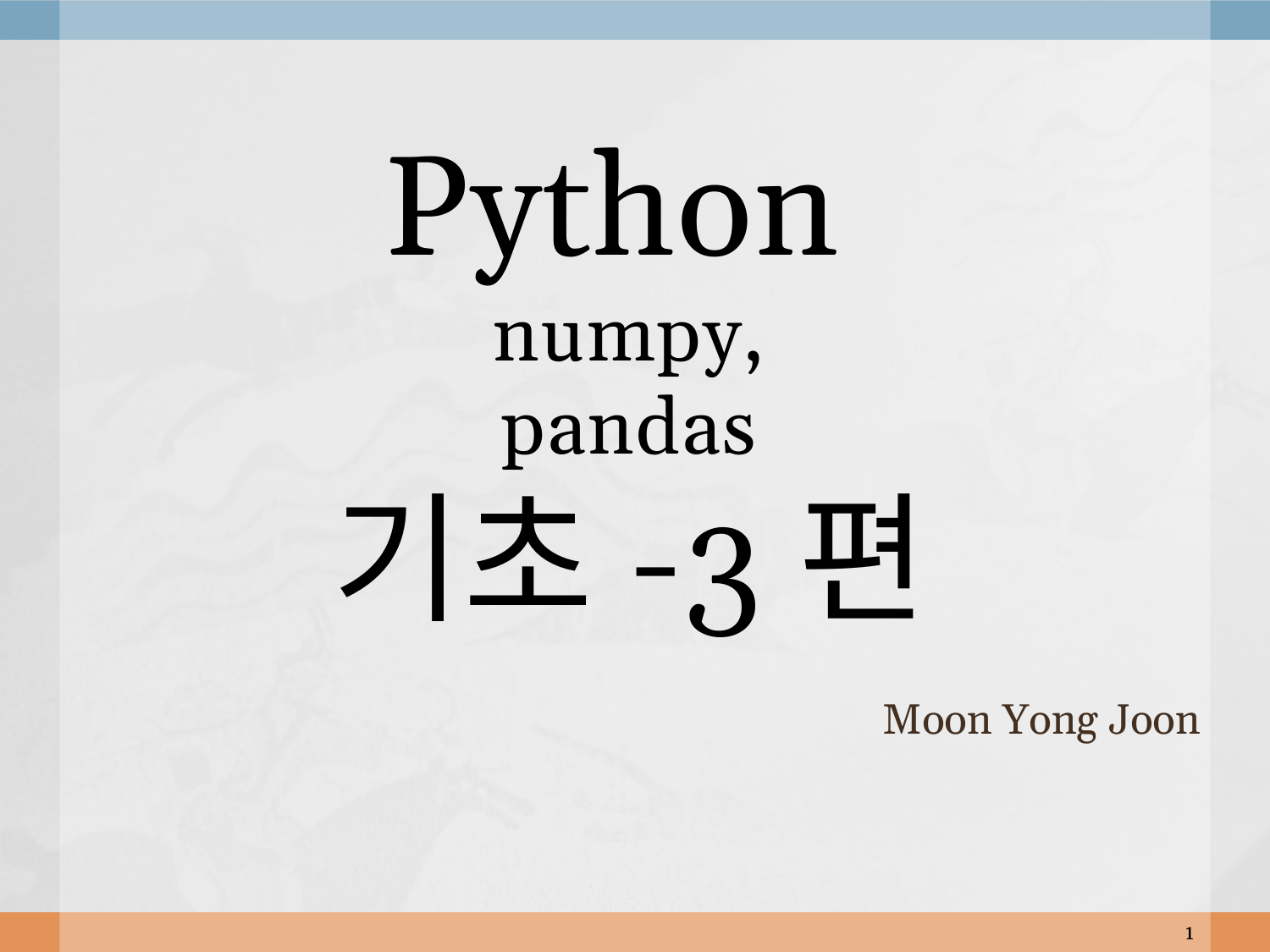

# Python numpy, pandas 기초-3편
Moon Yong Joon
1